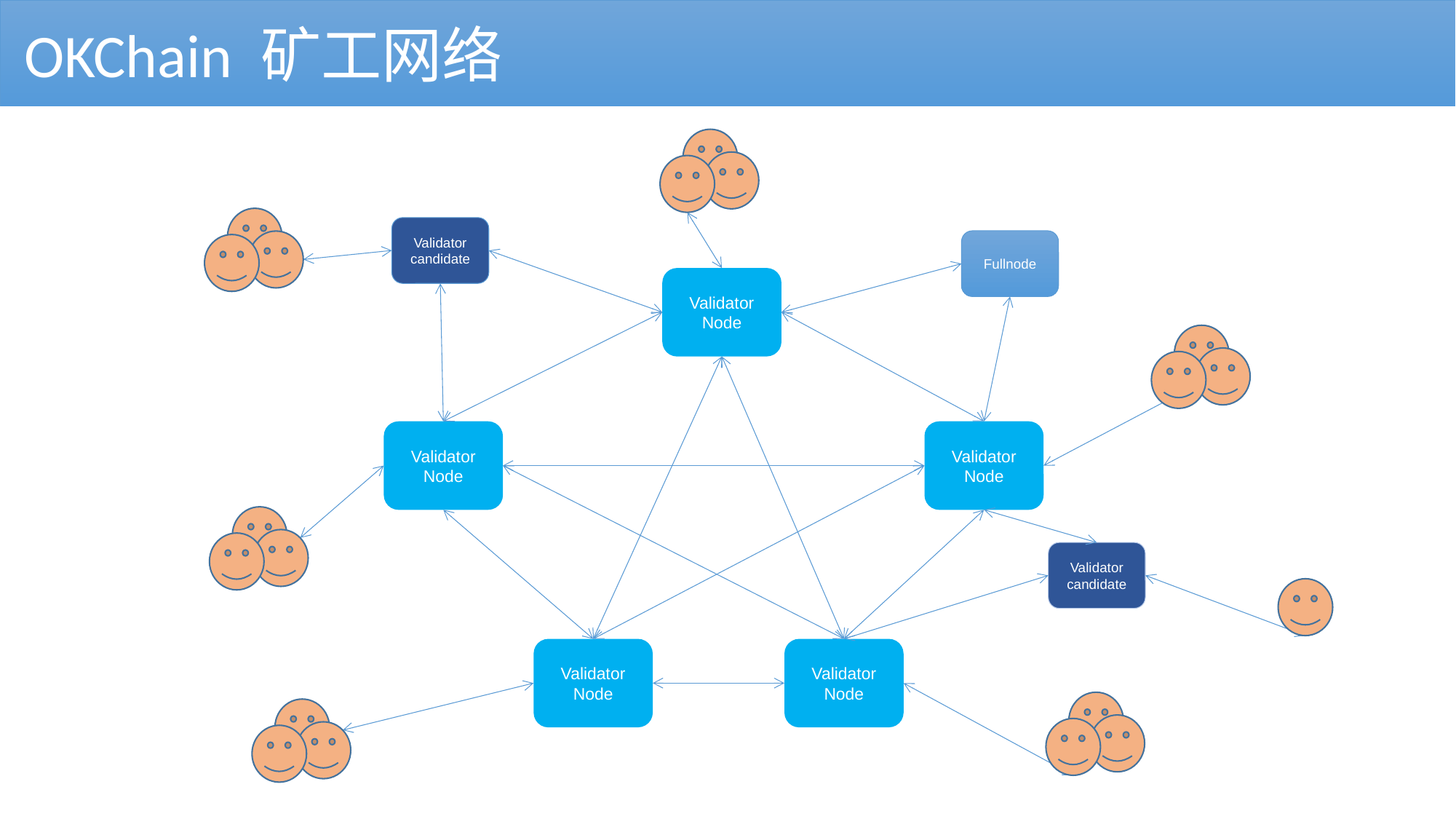

OKChain 矿工网络

Validator candidate
Fullnode
Validator Node

Validator Node
Validator Node

Validator candidate

Validator Node
Validator Node